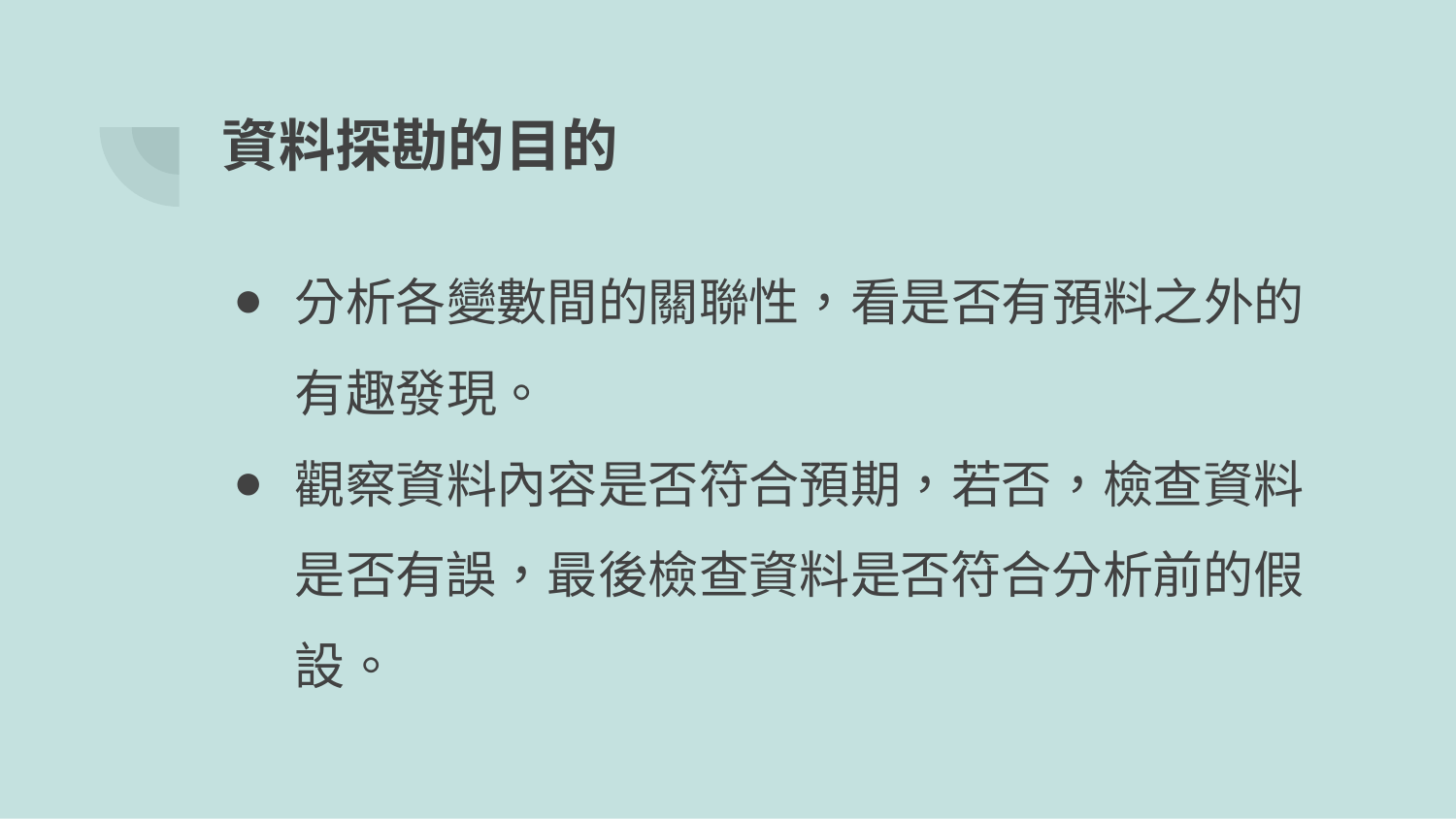

# 資料探勘的目的
分析各變數間的關聯性，看是否有預料之外的有趣發現。
觀察資料內容是否符合預期，若否，檢查資料是否有誤，最後檢查資料是否符合分析前的假設。